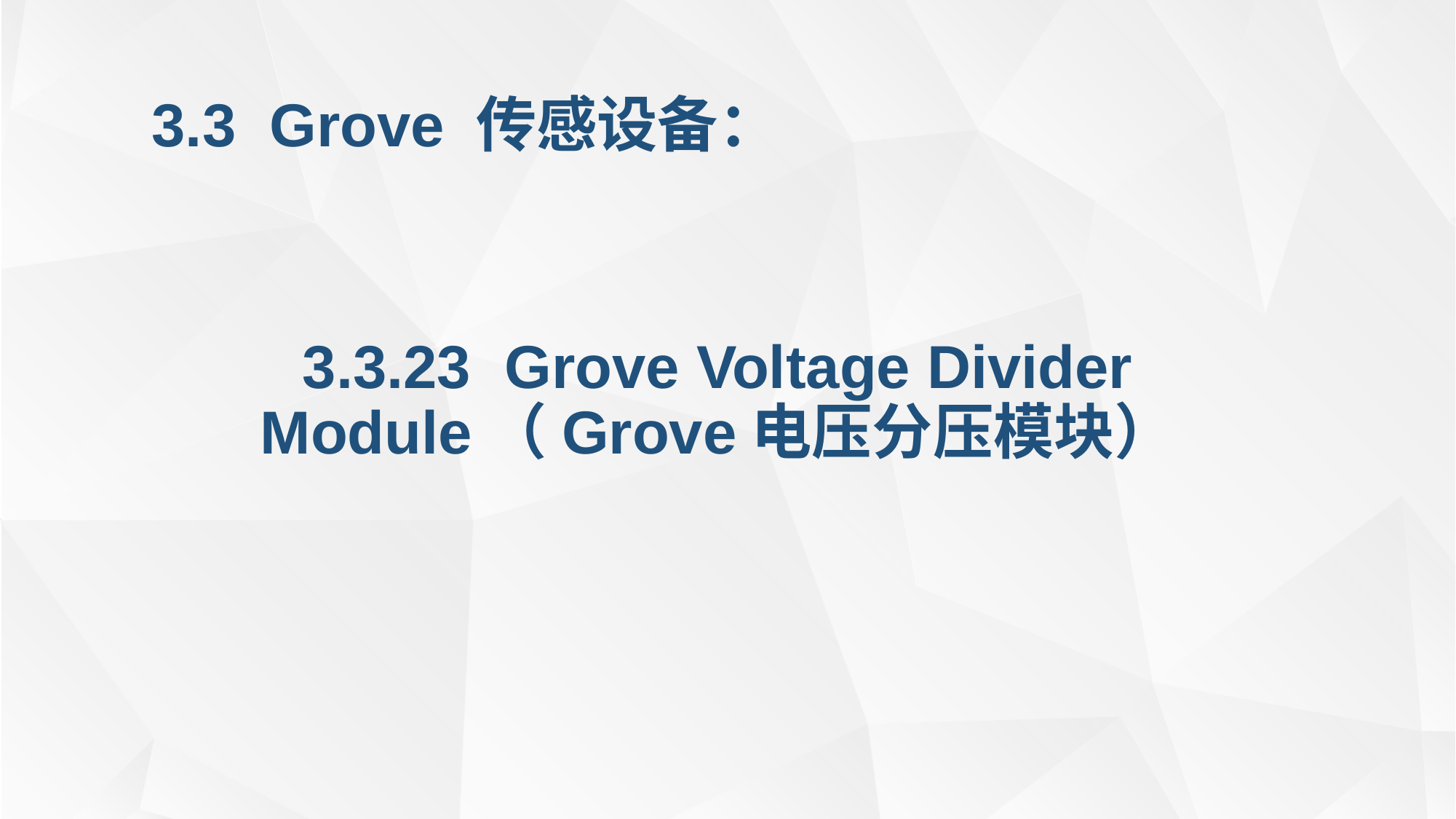

3.3  Grove 传感设备：

3.3.23  Grove Voltage Divider Module（Grove电压分压模块）